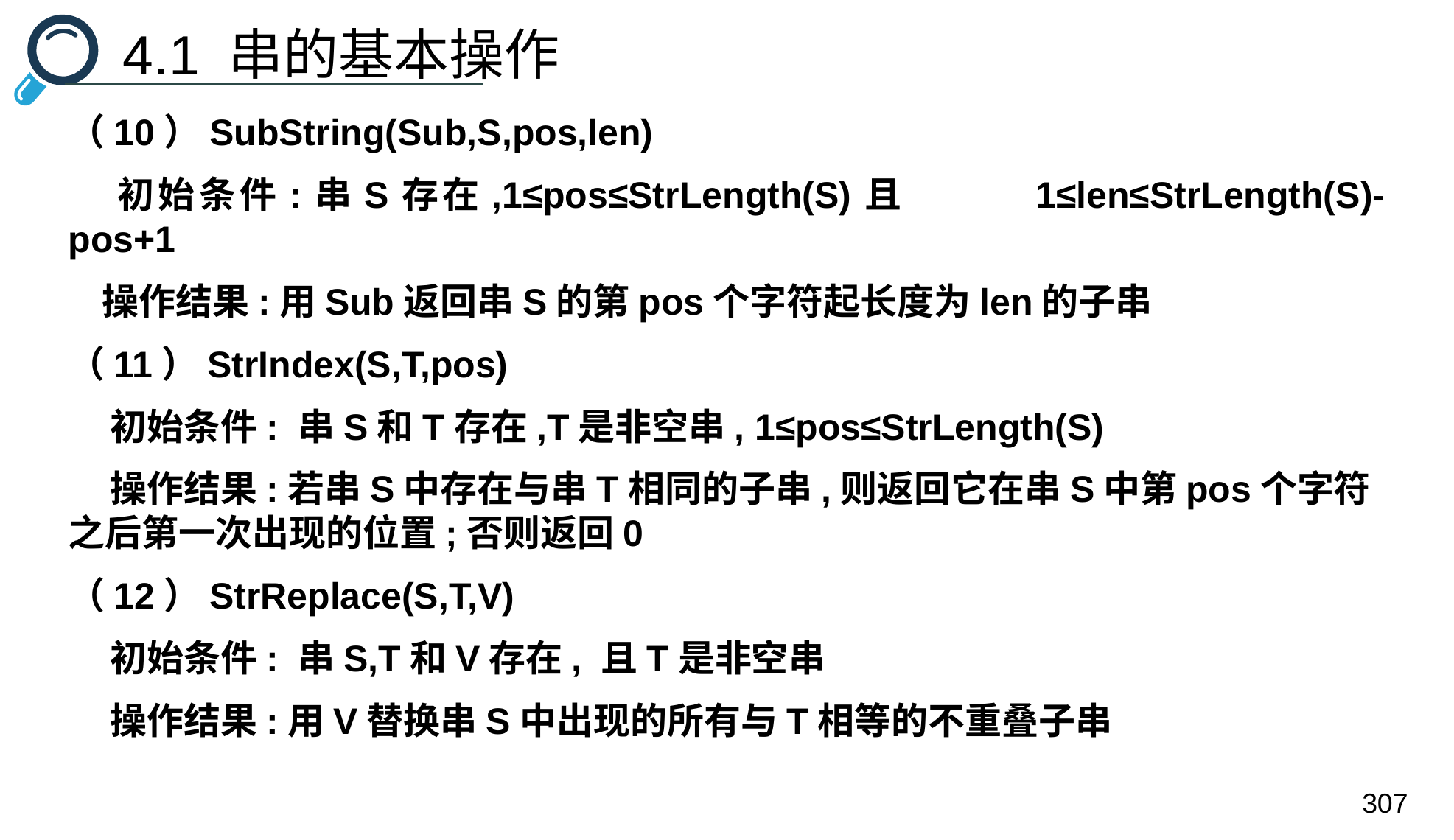

4.1 串的基本操作
（10）SubString(Sub,S,pos,len)
   初始条件:串S存在,1≤pos≤StrLength(S)且          1≤len≤StrLength(S)-pos+1
   操作结果:用Sub返回串S的第pos个字符起长度为len的子串
（11）StrIndex(S,T,pos)
    初始条件: 串S和T存在,T是非空串, 1≤pos≤StrLength(S)
    操作结果:若串S中存在与串T相同的子串,则返回它在串S中第pos个字符之后第一次出现的位置;否则返回0
（12）StrReplace(S,T,V)
    初始条件: 串S,T和V存在, 且T是非空串
    操作结果:用V替换串S中出现的所有与T相等的不重叠子串

307